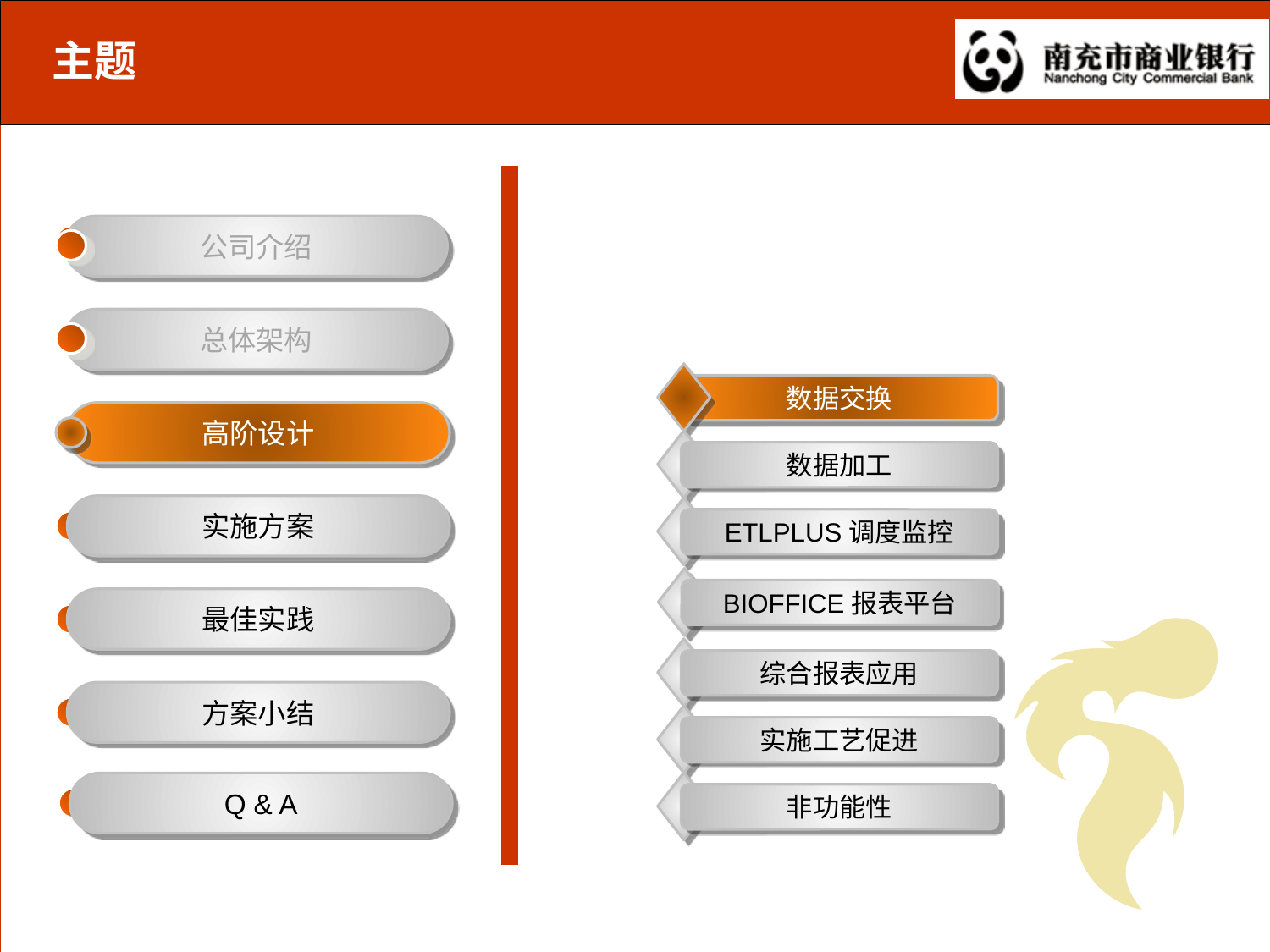

主题
公司介绍
公司介绍

总体架构

数据交换
高阶设计

数据加工
实施方案

ETLPLUS调度监控

BIOFFICE报表平台
最佳实践

综合报表应用
方案小结

实施工艺促进

Q & A

非功能性